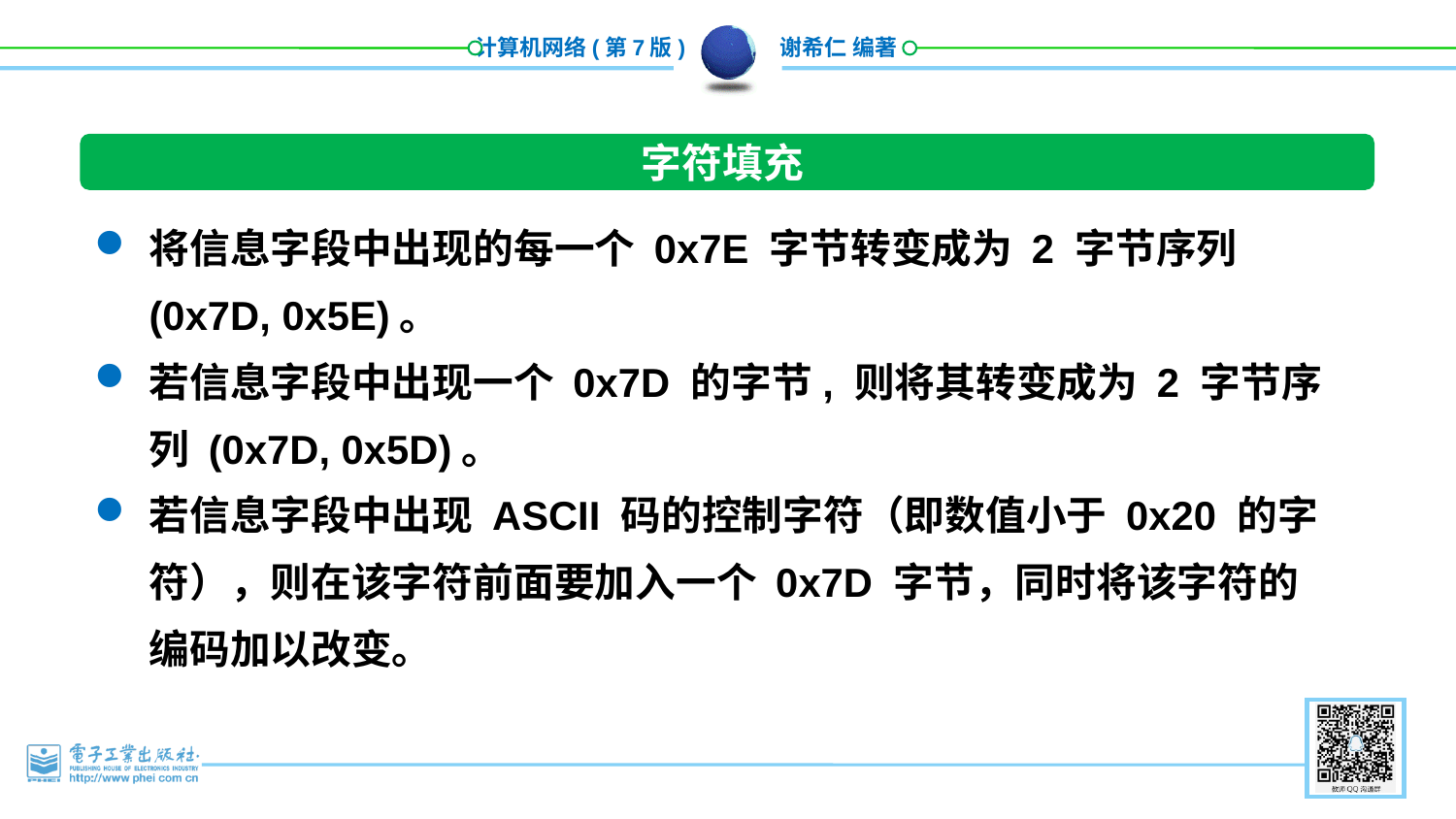

字符填充

将信息字段中出现的每一个 0x7E 字节转变成为 2 字节序列 (0x7D, 0x5E)。
若信息字段中出现一个 0x7D 的字节, 则将其转变成为 2 字节序列 (0x7D, 0x5D)。
若信息字段中出现 ASCII 码的控制字符（即数值小于 0x20 的字符），则在该字符前面要加入一个 0x7D 字节，同时将该字符的编码加以改变。